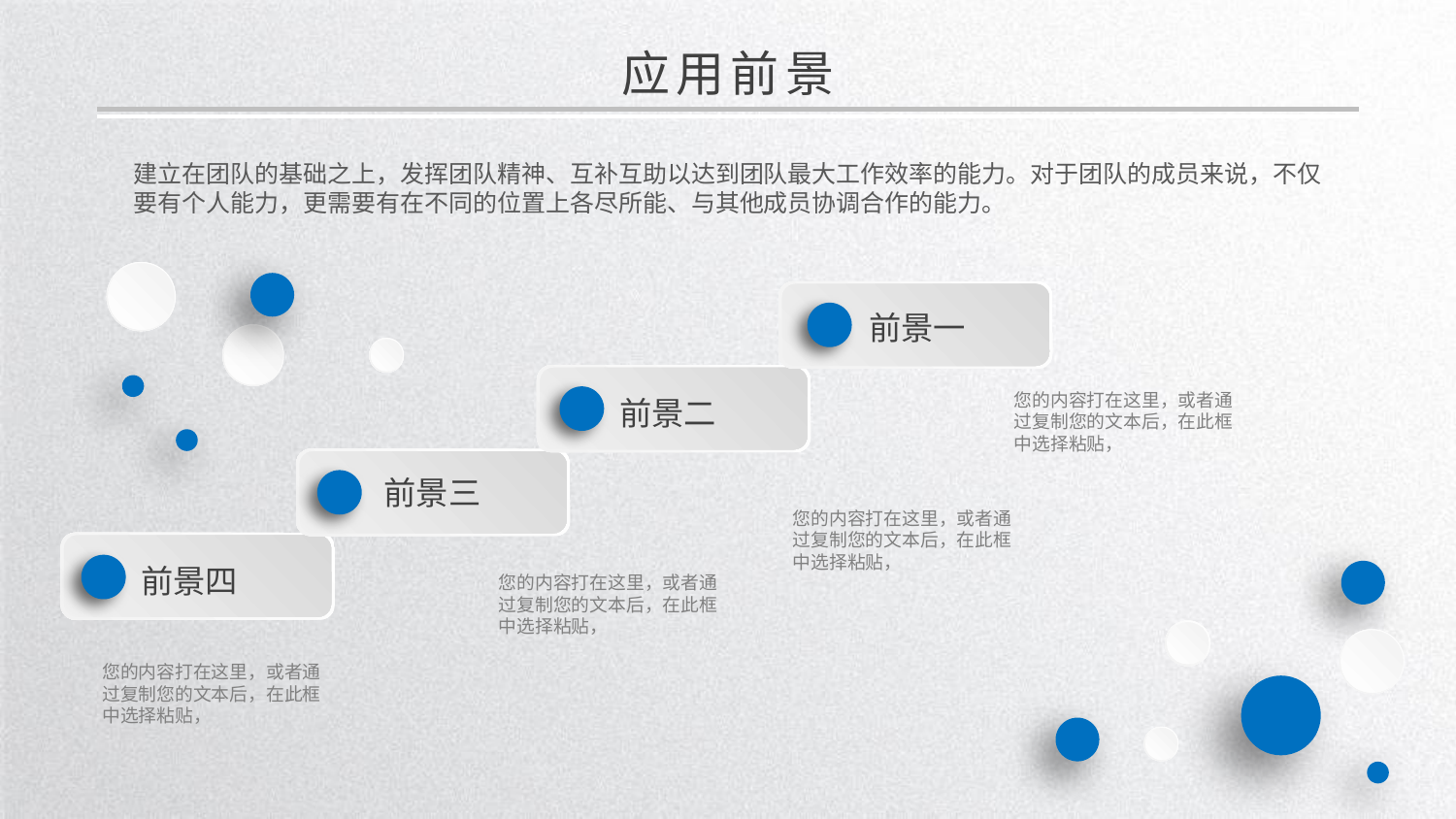

应用前景
建立在团队的基础之上，发挥团队精神、互补互助以达到团队最大工作效率的能力。对于团队的成员来说，不仅
要有个人能力，更需要有在不同的位置上各尽所能、与其他成员协调合作的能力。

前景一

您的内容打在这里，或者通过复制您的文本后，在此框中选择粘贴，
前景二

前景三
您的内容打在这里，或者通过复制您的文本后，在此框中选择粘贴，

前景四

您的内容打在这里，或者通过复制您的文本后，在此框中选择粘贴，

您的内容打在这里，或者通过复制您的文本后，在此框中选择粘贴，